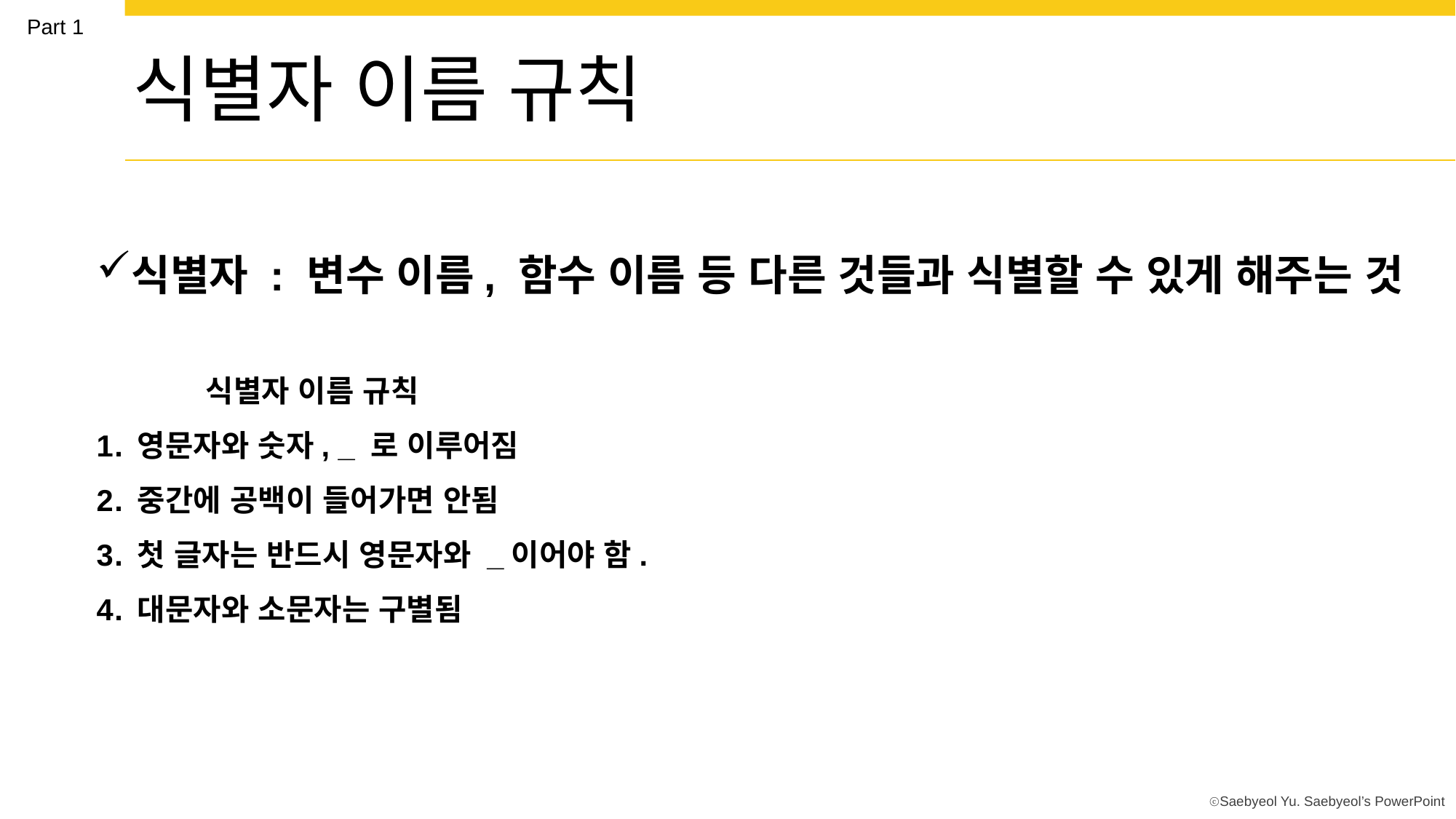

Part 1
식별자 이름 규칙
식별자 : 변수 이름, 함수 이름 등 다른 것들과 식별할 수 있게 해주는 것

 	식별자 이름 규칙
영문자와 숫자, _ 로 이루어짐
중간에 공백이 들어가면 안됨
첫 글자는 반드시 영문자와 _이어야 함.
대문자와 소문자는 구별됨